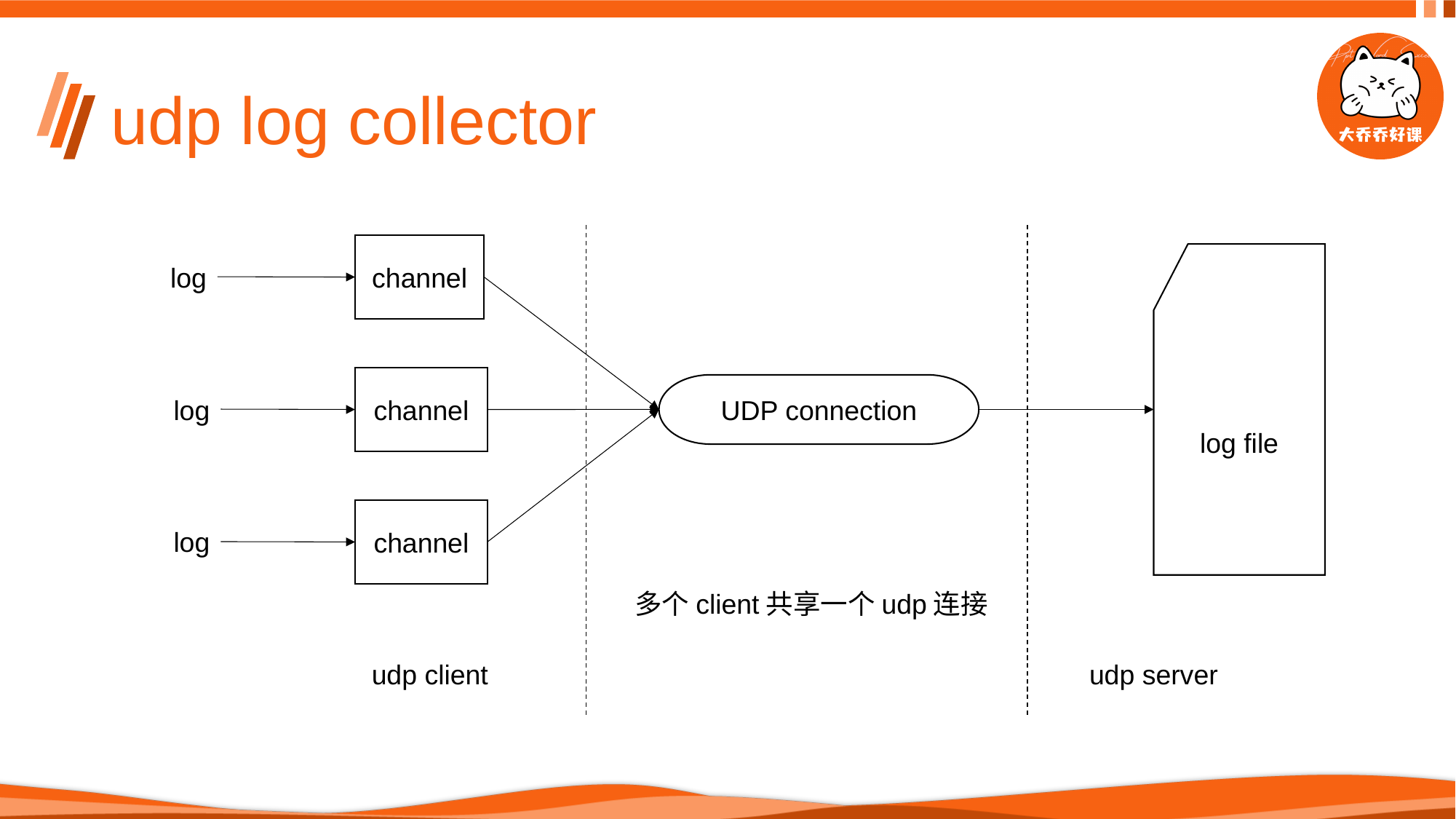

# udp log collector
channel
log file
log
channel
UDP connection
log
channel
log
多个client共享一个udp连接
udp client
udp server